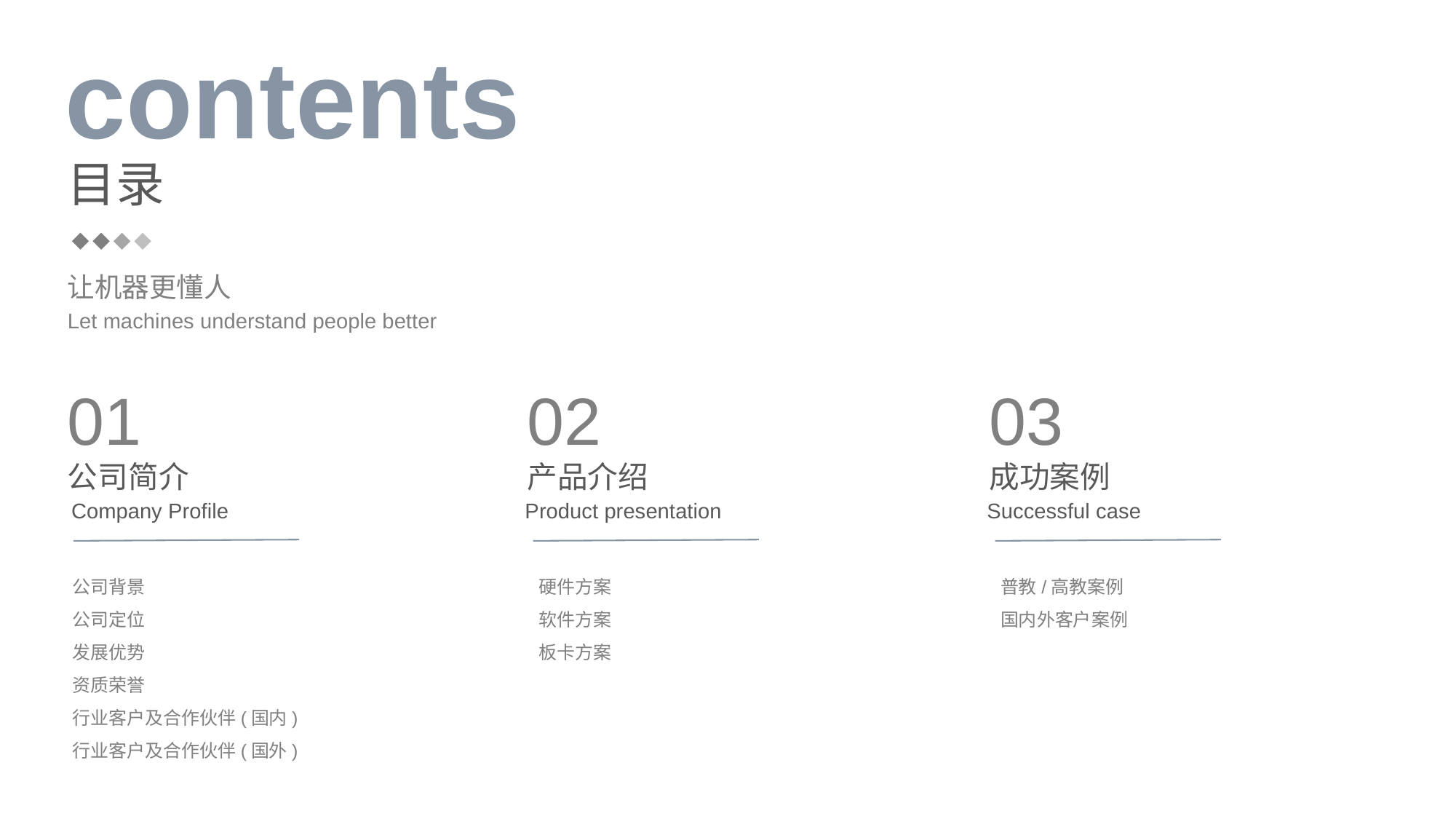

contents
目录

让机器更懂人
Let machines understand people better
01
公司简介
 Company Profile
公司背景
公司定位
发展优势
资质荣誉
行业客户及合作伙伴(国内)
行业客户及合作伙伴(国外)
02
产品介绍
Product presentation
硬件方案
软件方案
板卡方案
03
成功案例
Successful case
普教/高教案例
国内外客户案例